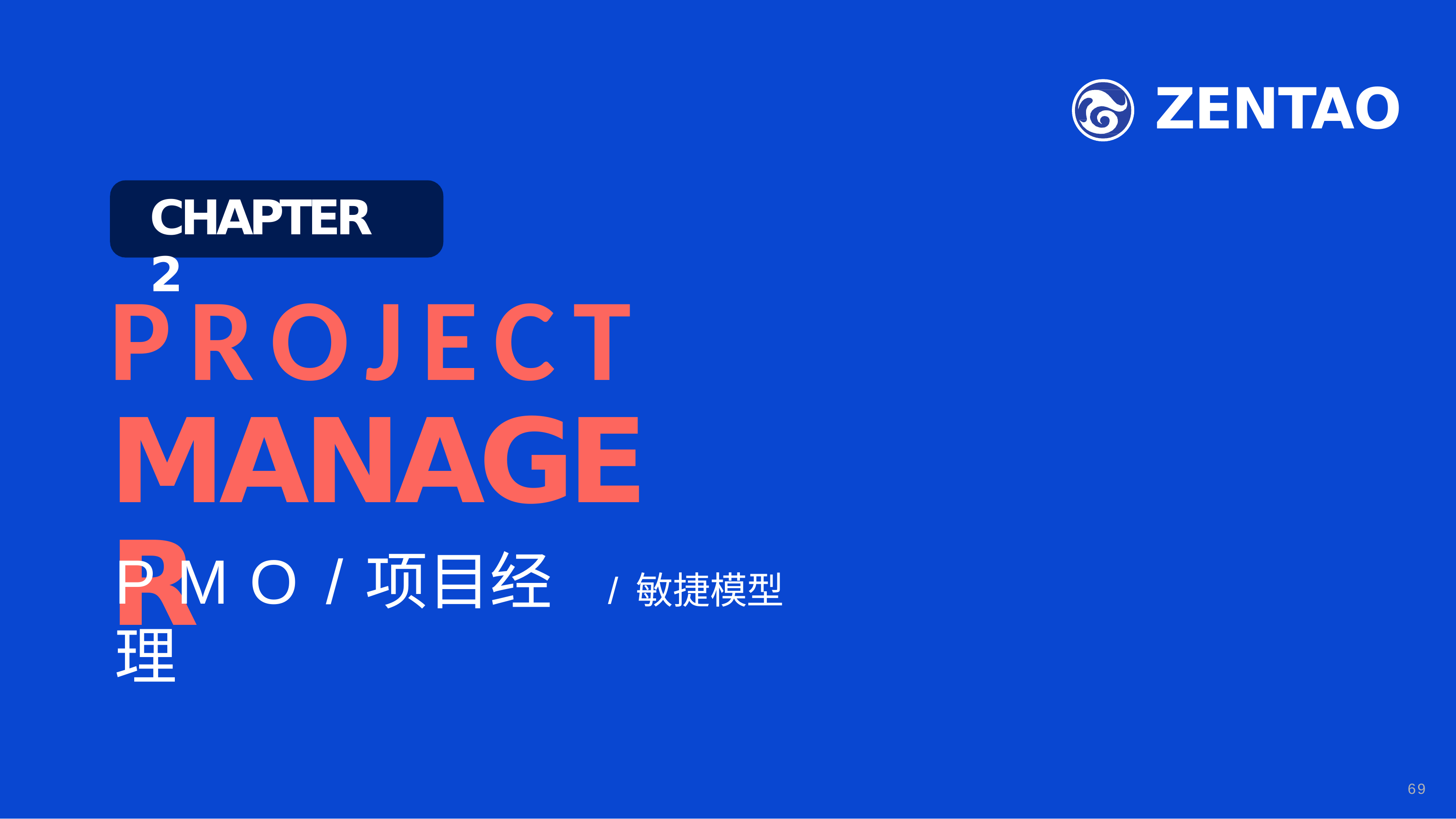

ZENTAO

CHAPTER 2
# PROJECT
MANAGER
PMO / 项目经理
/ 敏捷模型
69